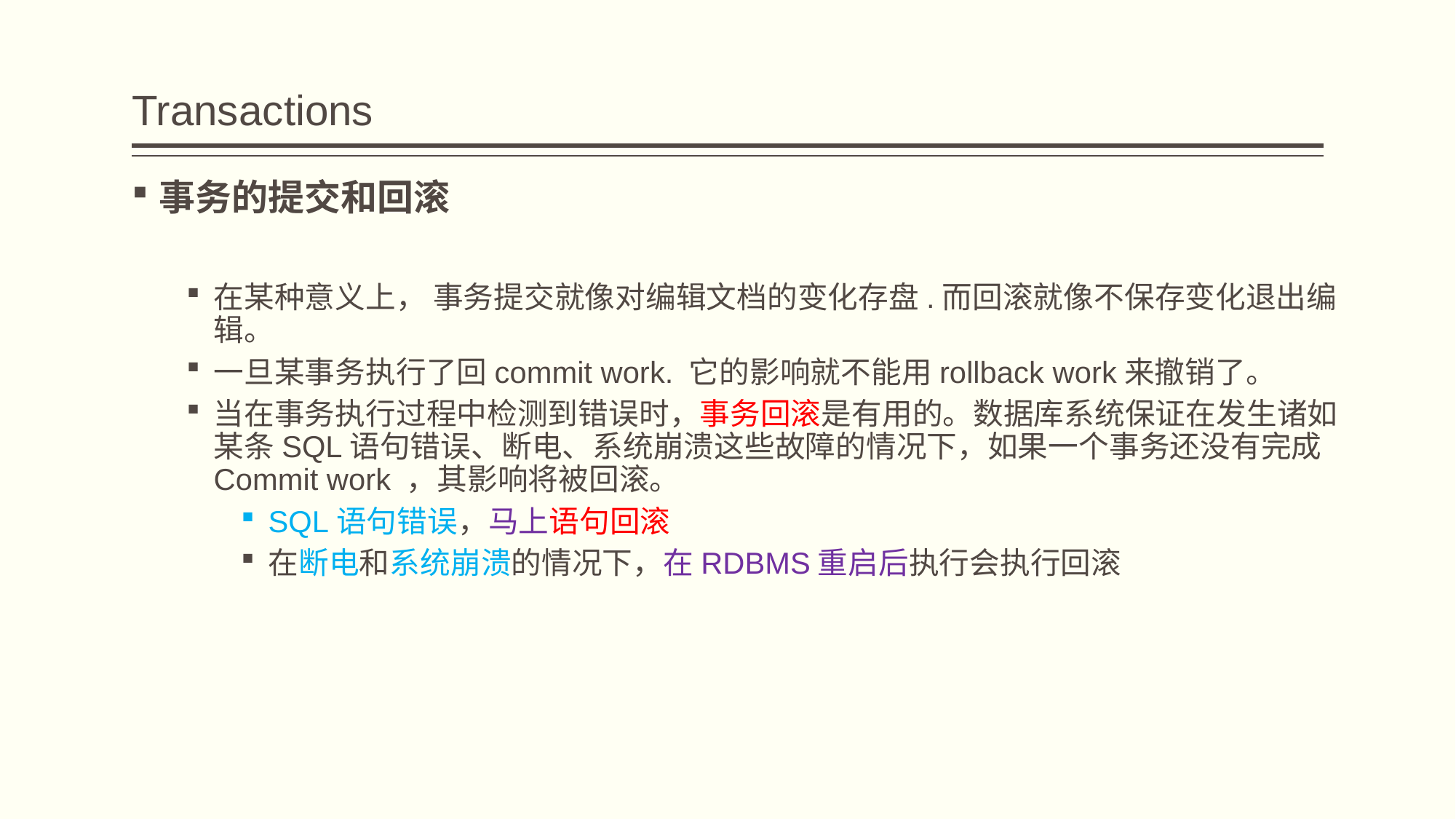

Transactions
事务的提交和回滚

在某种意义上， 事务提交就像对编辑文档的变化存盘.而回滚就像不保存变化退出编辑。
一旦某事务执行了回commit work. 它的影响就不能用rollback work来撤销了。
当在事务执行过程中检测到错误时，事务回滚是有用的。数据库系统保证在发生诸如某条SQL语句错误、断电、系统崩溃这些故障的情况下，如果一个事务还没有完成Commit work ，其影响将被回滚。
SQL语句错误，马上语句回滚
在断电和系统崩溃的情况下，在RDBMS重启后执行会执行回滚